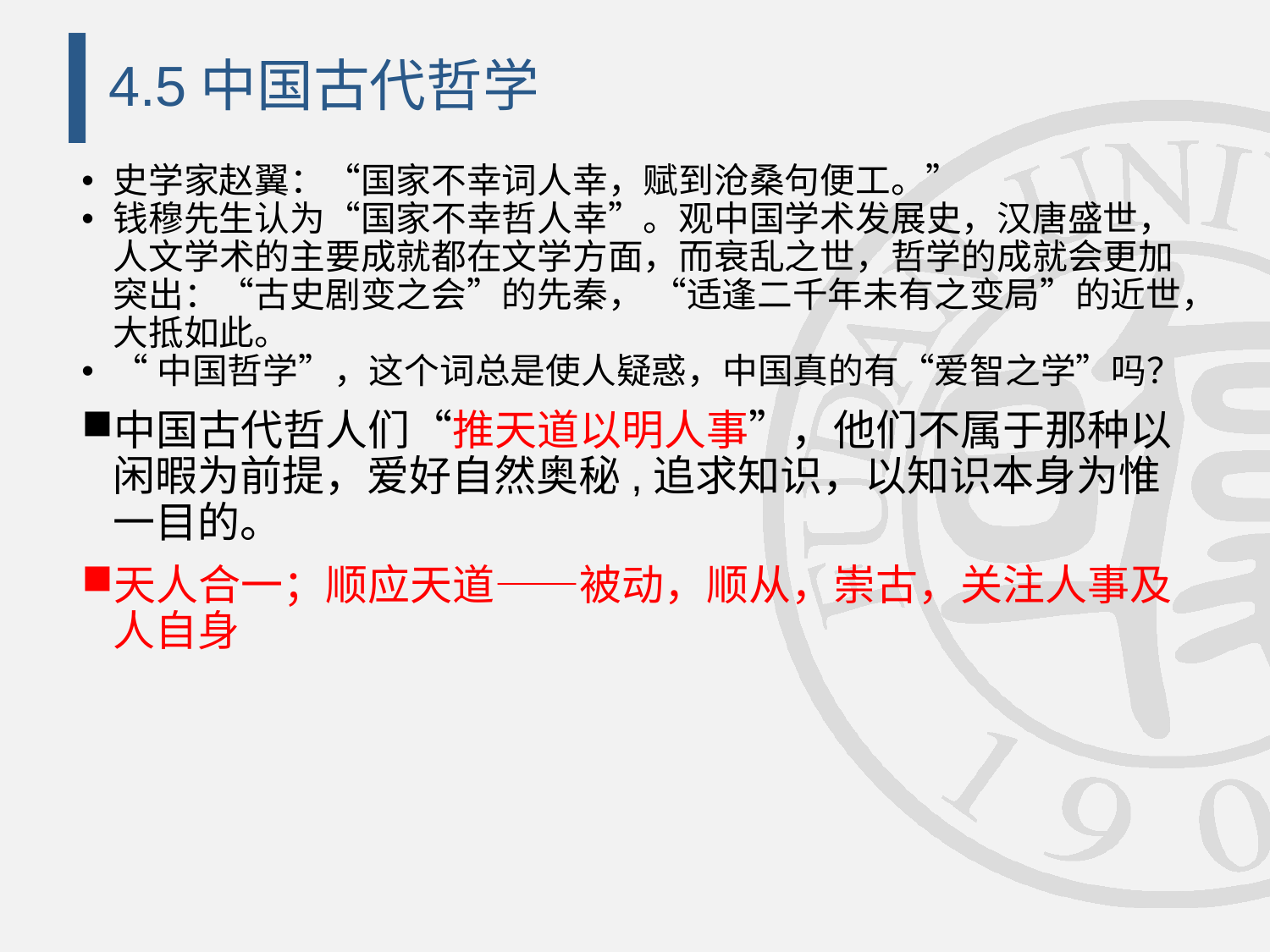

# 4.5中国古代哲学
史学家赵翼：“国家不幸词人幸，赋到沧桑句便工。”
钱穆先生认为“国家不幸哲人幸”。观中国学术发展史，汉唐盛世，人文学术的主要成就都在文学方面，而衰乱之世，哲学的成就会更加突出：“古史剧变之会”的先秦， “适逢二千年未有之变局”的近世，大抵如此。
“中国哲学”，这个词总是使人疑惑，中国真的有“爱智之学”吗？
中国古代哲人们“推天道以明人事”，他们不属于那种以闲暇为前提，爱好自然奥秘,追求知识，以知识本身为惟一目的。
天人合一；顺应天道——被动，顺从，崇古，关注人事及人自身